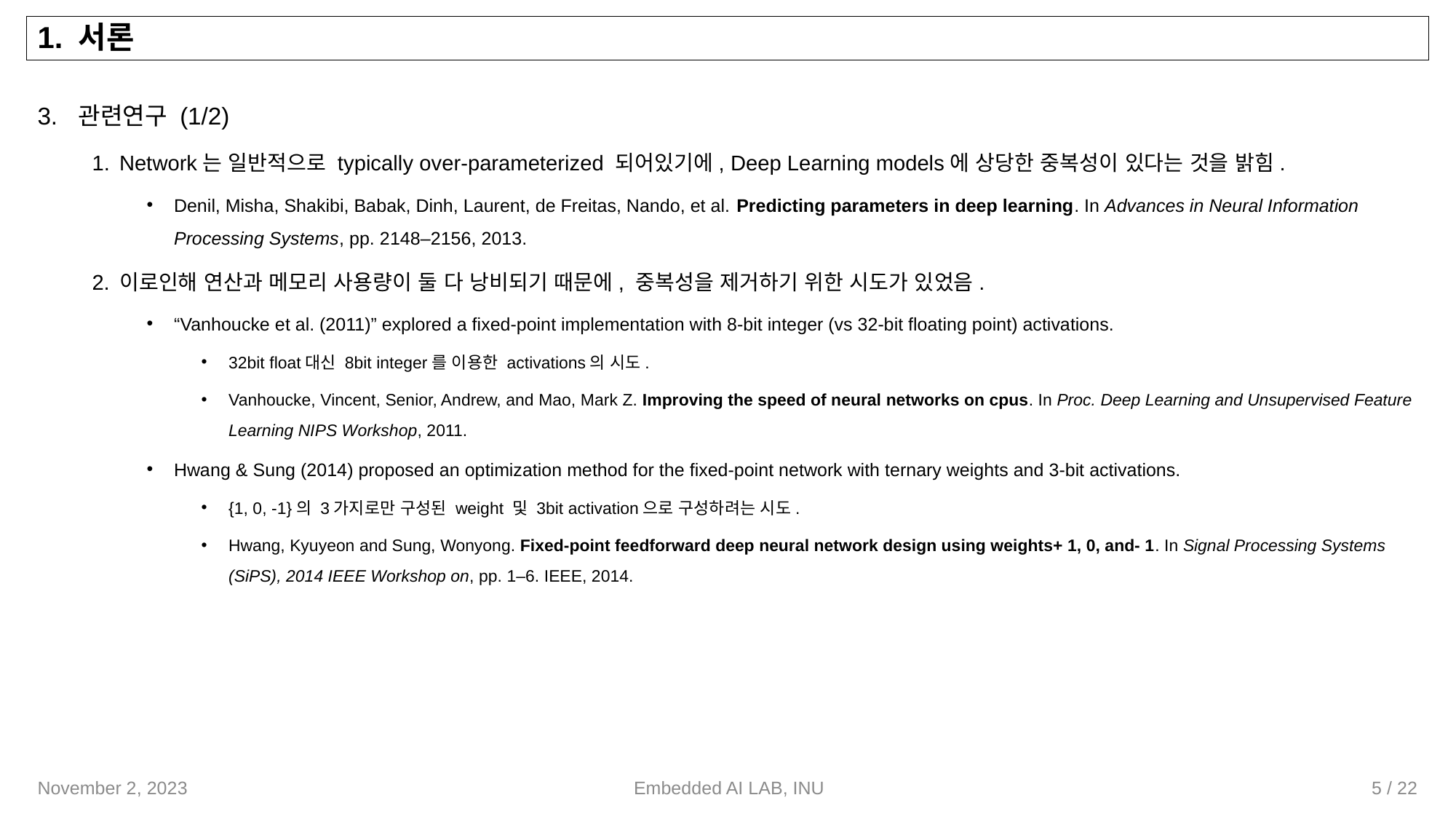

# 1. 서론
관련연구 (1/2)
Network는 일반적으로 typically over-parameterized 되어있기에, Deep Learning models에 상당한 중복성이 있다는 것을 밝힘.
Denil, Misha, Shakibi, Babak, Dinh, Laurent, de Freitas, Nando, et al. Predicting parameters in deep learning. In Advances in Neural Information Processing Systems, pp. 2148–2156, 2013.
이로인해 연산과 메모리 사용량이 둘 다 낭비되기 때문에, 중복성을 제거하기 위한 시도가 있었음.
“Vanhoucke et al. (2011)” explored a fixed-point implementation with 8-bit integer (vs 32-bit floating point) activations.
32bit float대신 8bit integer를 이용한 activations의 시도.
Vanhoucke, Vincent, Senior, Andrew, and Mao, Mark Z. Improving the speed of neural networks on cpus. In Proc. Deep Learning and Unsupervised Feature Learning NIPS Workshop, 2011.
Hwang & Sung (2014) proposed an optimization method for the fixed-point network with ternary weights and 3-bit activations.
{1, 0, -1}의 3가지로만 구성된 weight 및 3bit activation으로 구성하려는 시도.
Hwang, Kyuyeon and Sung, Wonyong. Fixed-point feedforward deep neural network design using weights+ 1, 0, and- 1. In Signal Processing Systems (SiPS), 2014 IEEE Workshop on, pp. 1–6. IEEE, 2014.

Embedded AI LAB, INU
5 / 22
November 2, 2023